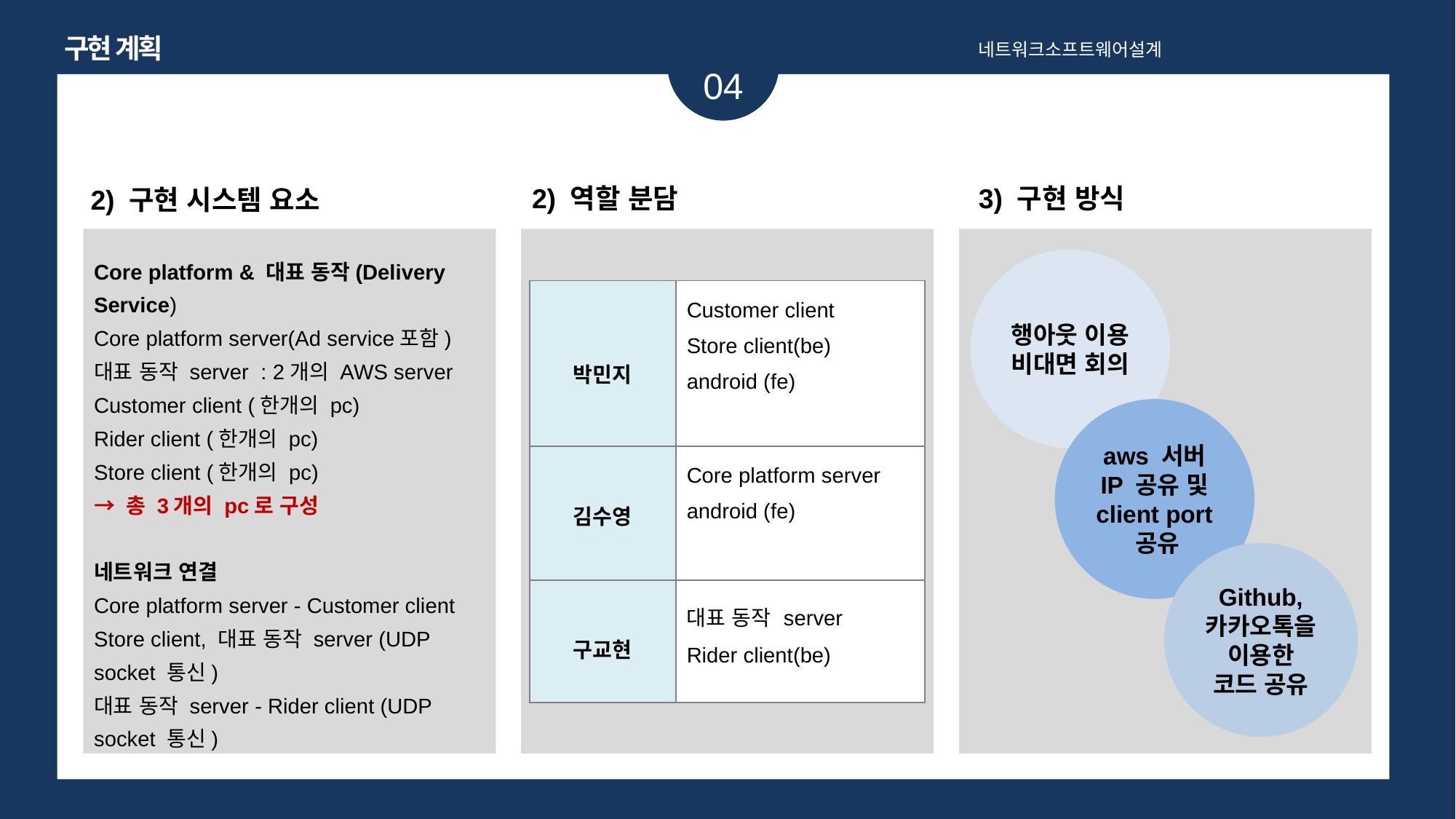

구현 계획
네트워크소프트웨어설계
04

2) 역할 분담
3) 구현 방식
2) 구현 시스템 요소

Core platform & 대표 동작(Delivery Service)
Core platform server(Ad service포함)
대표 동작 server  : 2개의 AWS server
Customer client (한개의 pc)
Rider client (한개의 pc)
Store client (한개의 pc)
→ 총 3개의 pc로 구성
네트워크 연결
Core platform server - Customer client
Store client, 대표 동작 server (UDP socket 통신)
대표 동작 server - Rider client (UDP socket 통신)

행아웃 이용
비대면 회의

| 박민지 | Customer client Store client(be) android (fe) |
| --- | --- |
| 김수영 | Core platform server android (fe) |
| 구교현 | 대표 동작 server Rider client(be) |
aws 서버 IP 공유 및
client port
 공유
Github,
카카오톡을 이용한
코드 공유